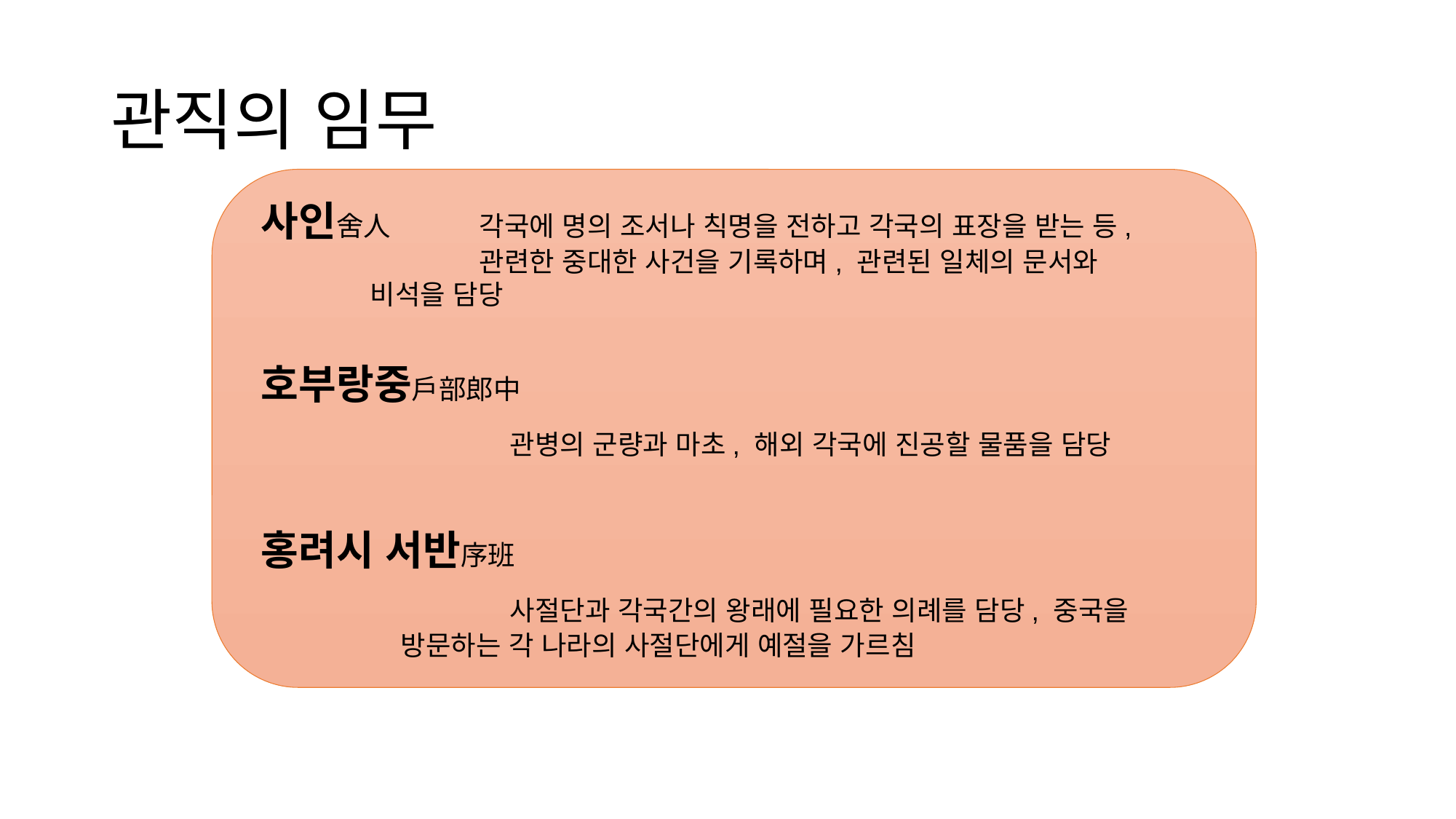

# 관직의 임무
사인舍人	각국에 명의 조서나 칙명을 전하고 각국의 표장을 받는 등, 		관련한 중대한 사건을 기록하며, 관련된 일체의 문서와 		비석을 담당

호부랑중戶部郎中
	 		관병의 군량과 마초, 해외 각국에 진공할 물품을 담당

홍려시 서반序班
			사절단과 각국간의 왕래에 필요한 의례를 담당, 중국을 		방문하는 각 나라의 사절단에게 예절을 가르침